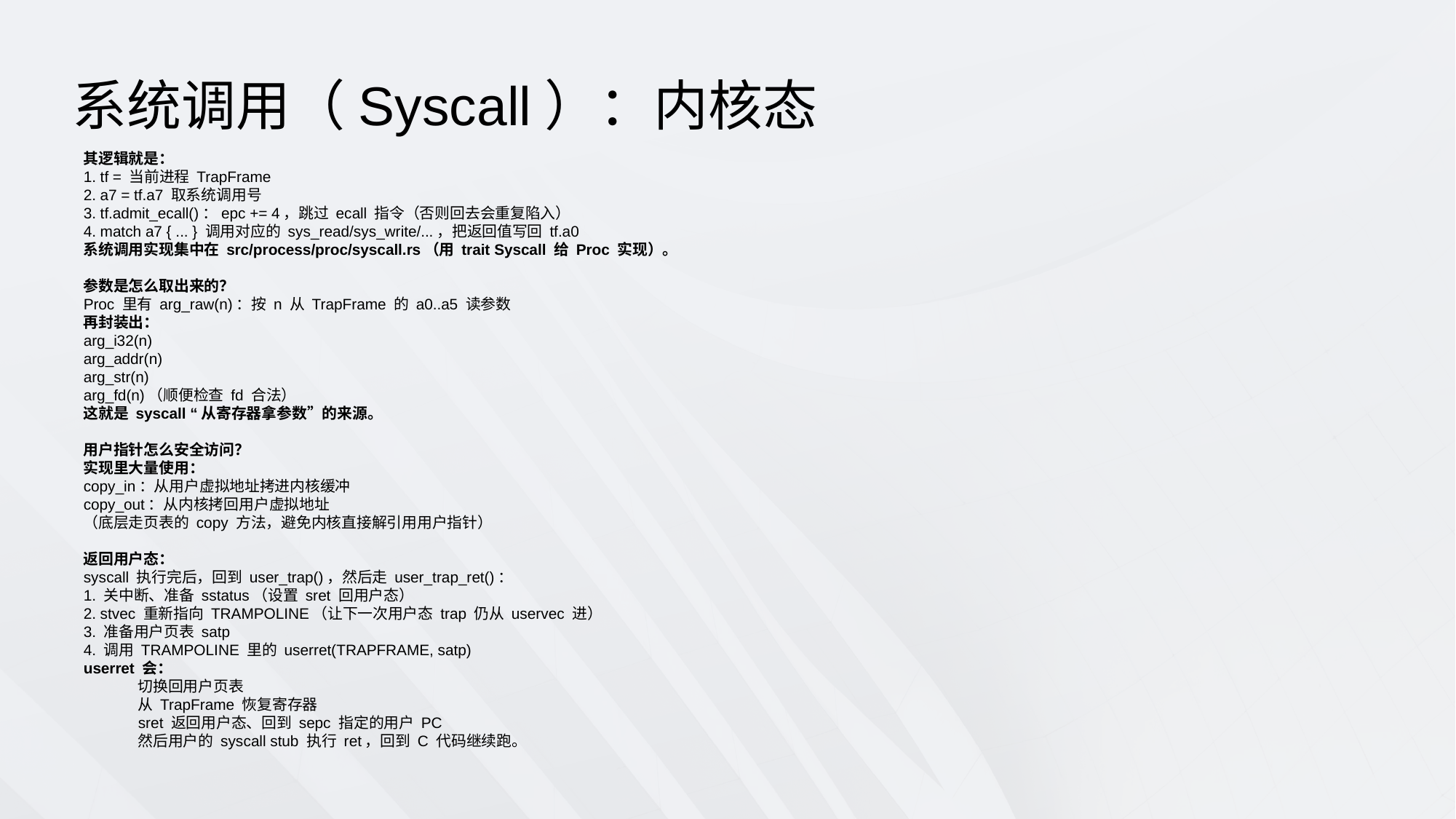

系统调用（Syscall）：内核态
其逻辑就是：
1. tf = 当前进程 TrapFrame
2. a7 = tf.a7 取系统调用号
3. tf.admit_ecall()：epc += 4，跳过 ecall 指令（否则回去会重复陷入）
4. match a7 { ... } 调用对应的 sys_read/sys_write/...，把返回值写回 tf.a0
系统调用实现集中在 src/process/proc/syscall.rs（用 trait Syscall 给 Proc 实现）。

参数是怎么取出来的？
Proc 里有 arg_raw(n)：按 n 从 TrapFrame 的 a0..a5 读参数
再封装出：
arg_i32(n)
arg_addr(n)
arg_str(n)
arg_fd(n)（顺便检查 fd 合法）
这就是 syscall “从寄存器拿参数”的来源。

用户指针怎么安全访问？
实现里大量使用：
copy_in：从用户虚拟地址拷进内核缓冲
copy_out：从内核拷回用户虚拟地址
（底层走页表的 copy 方法，避免内核直接解引用用户指针）

返回用户态：
syscall 执行完后，回到 user_trap()，然后走 user_trap_ret()：
1. 关中断、准备 sstatus（设置 sret 回用户态）
2. stvec 重新指向 TRAMPOLINE（让下一次用户态 trap 仍从 uservec 进）
3. 准备用户页表 satp
4. 调用 TRAMPOLINE 里的 userret(TRAPFRAME, satp)
userret 会：
切换回用户页表
从 TrapFrame 恢复寄存器
sret 返回用户态、回到 sepc 指定的用户 PC
然后用户的 syscall stub 执行 ret，回到 C 代码继续跑。